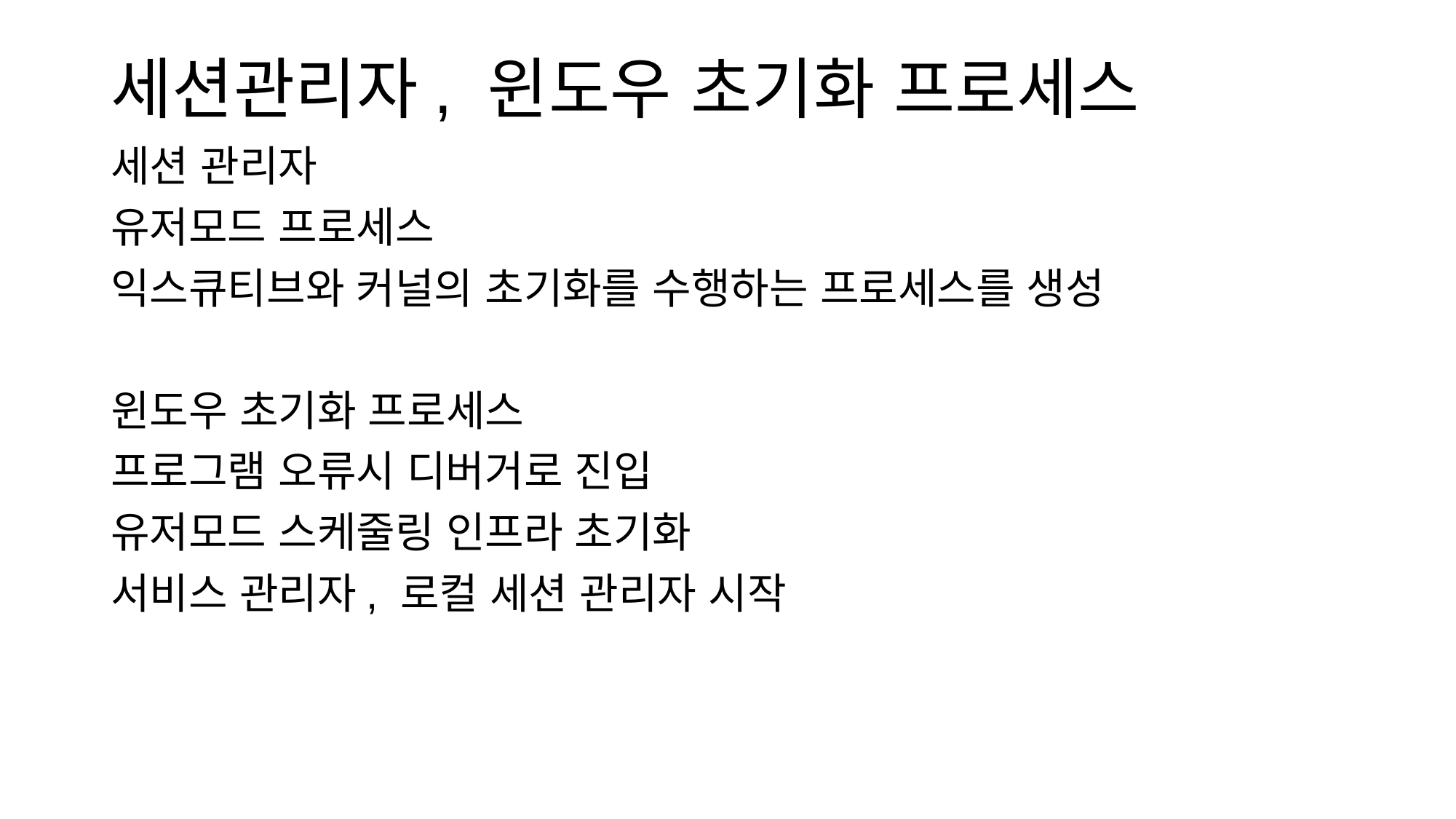

# 세션관리자, 윈도우 초기화 프로세스
세션 관리자
유저모드 프로세스
익스큐티브와 커널의 초기화를 수행하는 프로세스를 생성

윈도우 초기화 프로세스
프로그램 오류시 디버거로 진입
유저모드 스케줄링 인프라 초기화
서비스 관리자, 로컬 세션 관리자 시작